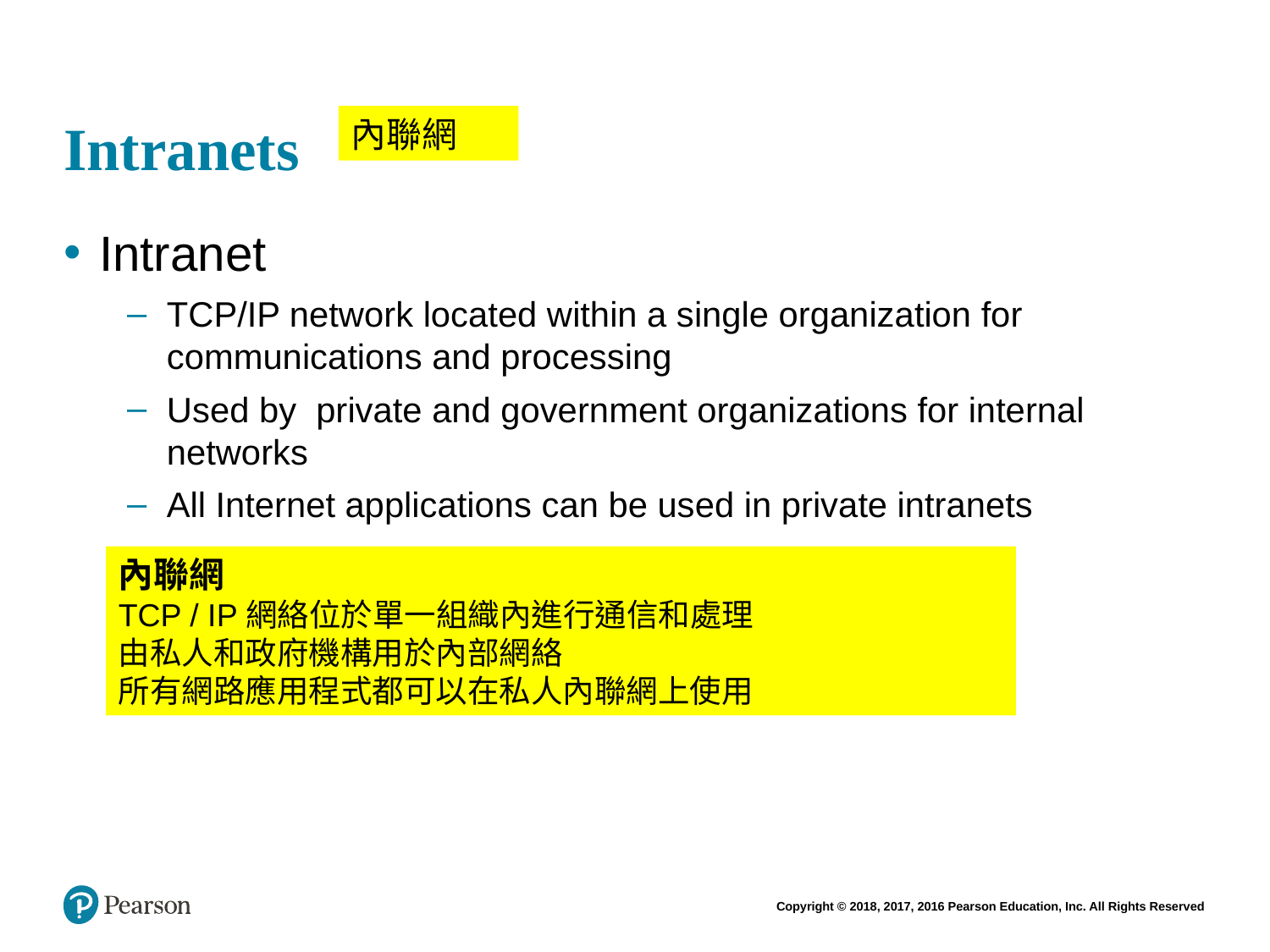

# Intranets
內聯網
Intranet
TCP/IP network located within a single organization for communications and processing
Used by  private and government organizations for internal networks
All Internet applications can be used in private intranets
內聯網
TCP / IP網絡位於單一組織內進行通信和處理
由私人和政府機構用於內部網絡
所有網路應用程式都可以在私人內聯網上使用